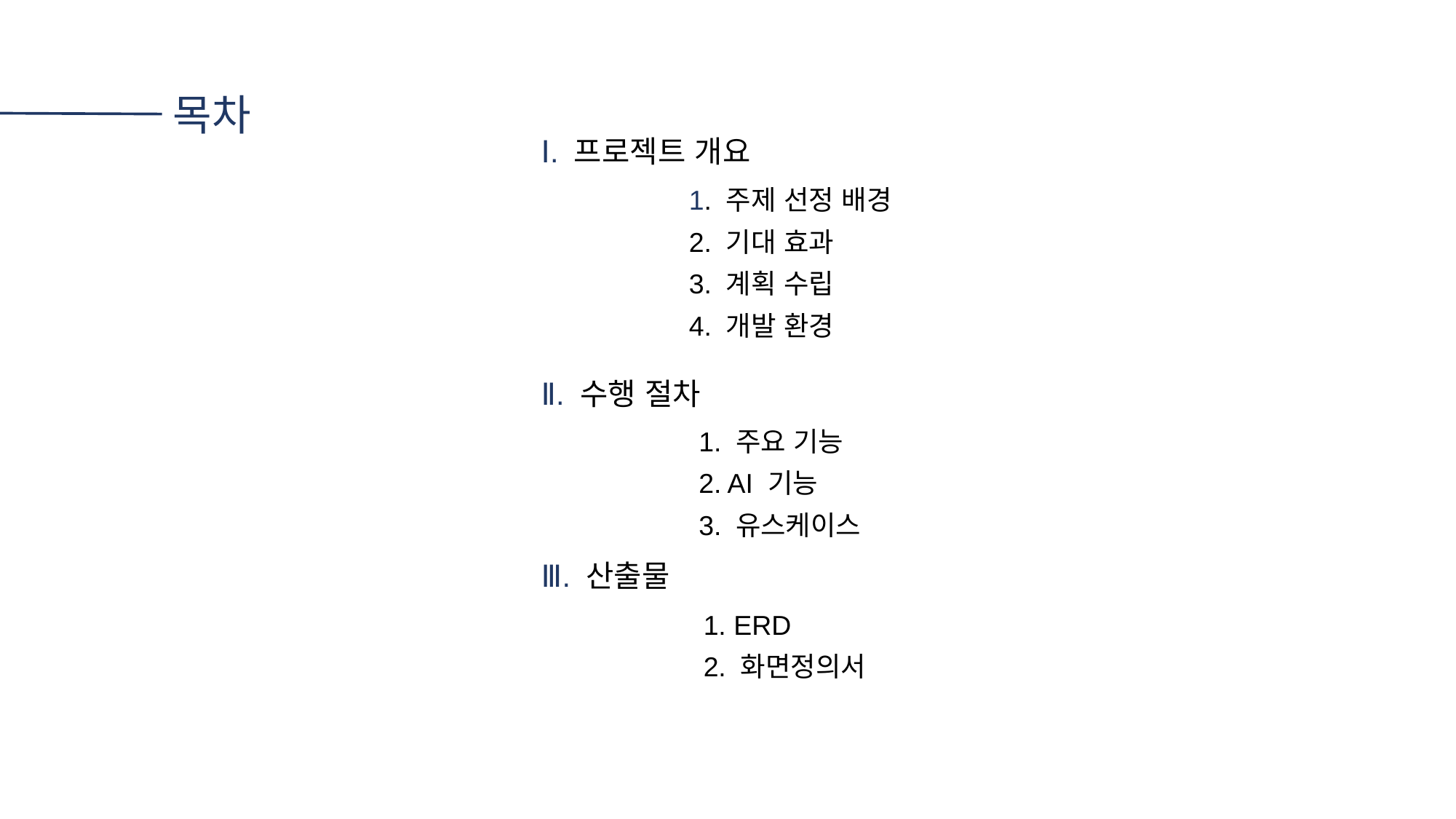

목차
Ⅰ. 프로젝트 개요

Ⅱ. 수행 절차

Ⅲ. 산출물

1. 주제 선정 배경

2. 기대 효과

3. 계획 수립

4. 개발 환경

1. 주요 기능

2. AI 기능

3. 유스케이스
1. ERD

2. 화면정의서